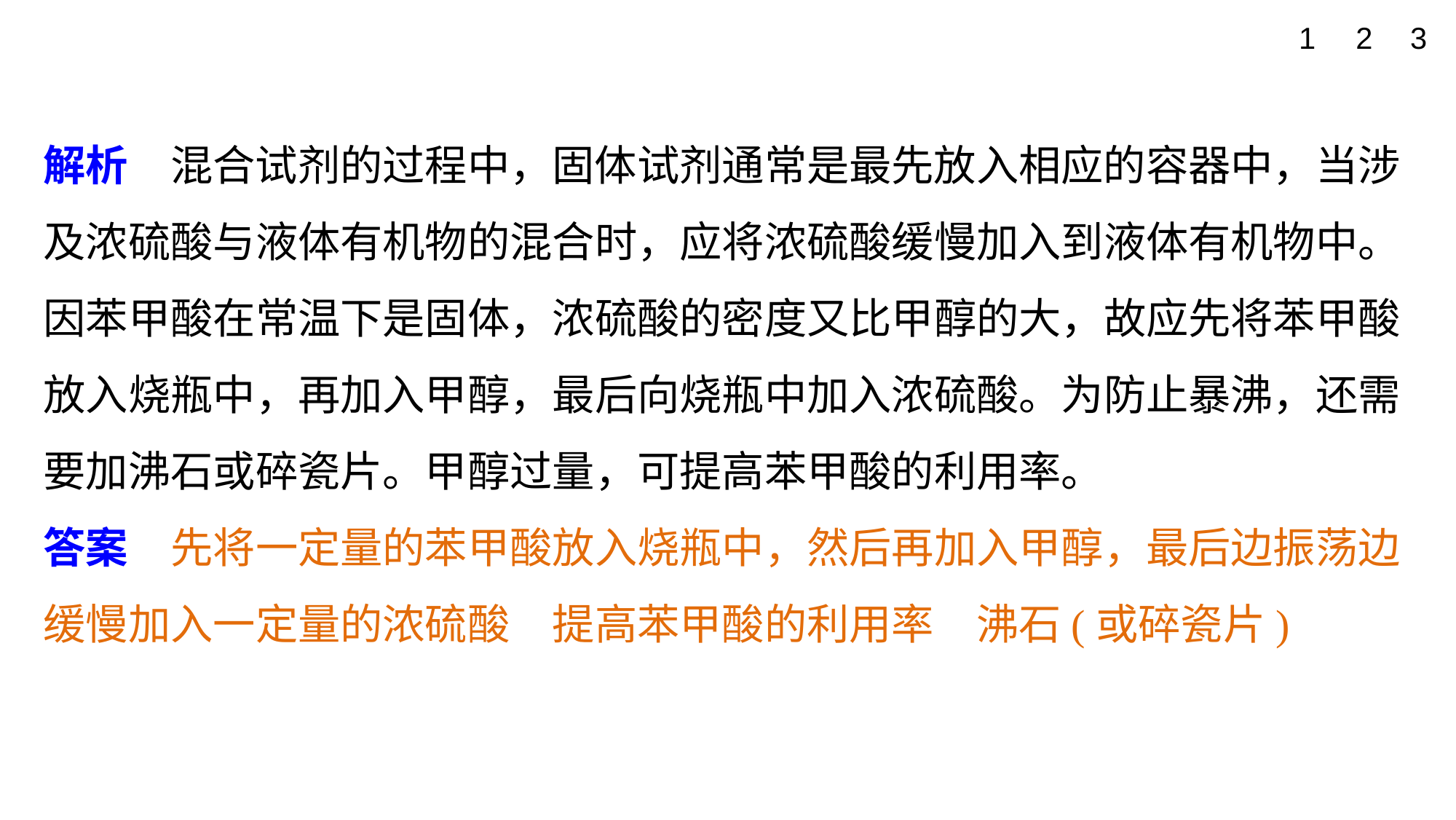

1
2
3
解析　混合试剂的过程中，固体试剂通常是最先放入相应的容器中，当涉及浓硫酸与液体有机物的混合时，应将浓硫酸缓慢加入到液体有机物中。因苯甲酸在常温下是固体，浓硫酸的密度又比甲醇的大，故应先将苯甲酸放入烧瓶中，再加入甲醇，最后向烧瓶中加入浓硫酸。为防止暴沸，还需要加沸石或碎瓷片。甲醇过量，可提高苯甲酸的利用率。
答案　先将一定量的苯甲酸放入烧瓶中，然后再加入甲醇，最后边振荡边缓慢加入一定量的浓硫酸　提高苯甲酸的利用率　沸石(或碎瓷片)